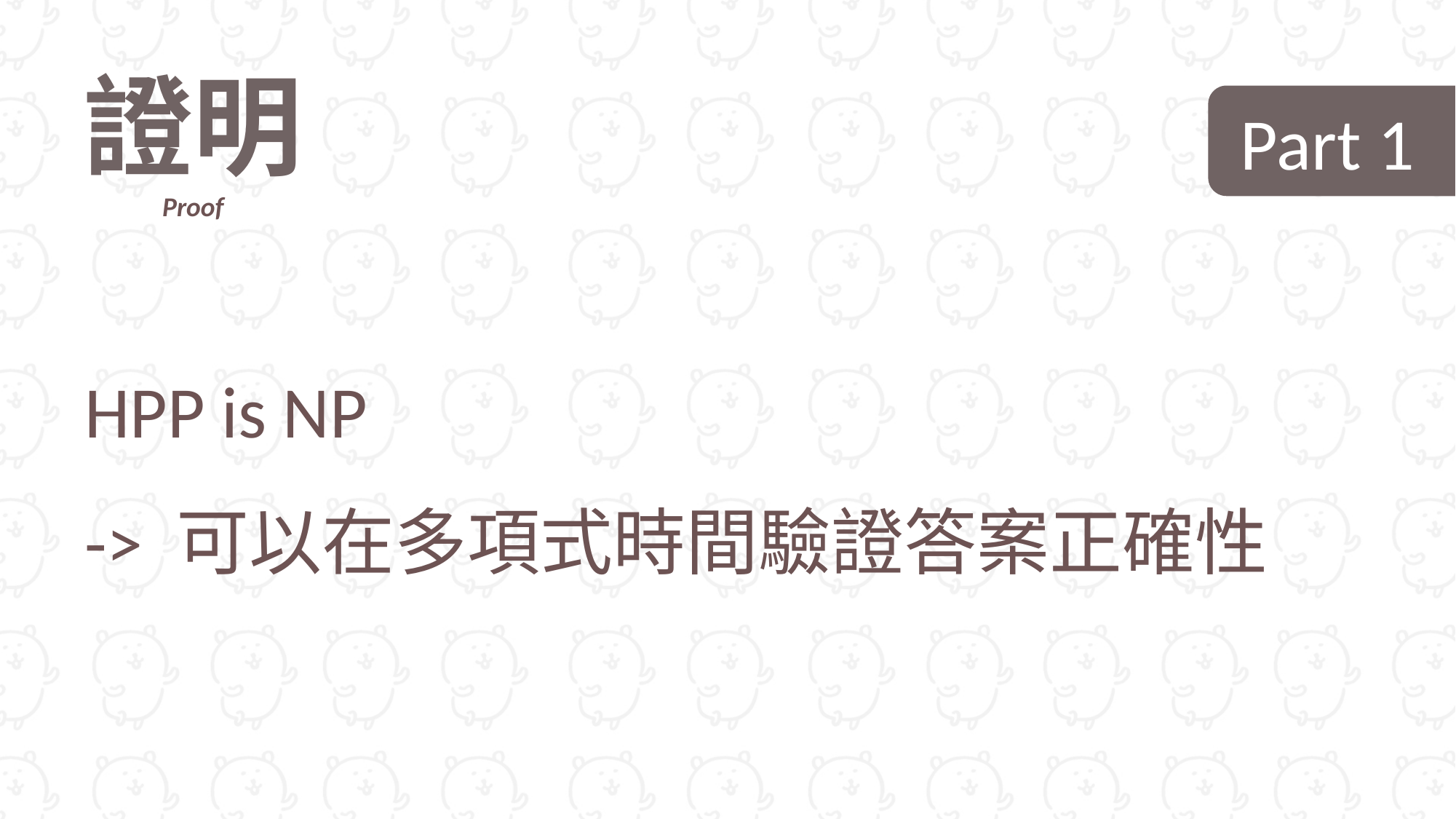

證明
Proof
 Part 1
HPP is NP
-> 可以在多項式時間驗證答案正確性